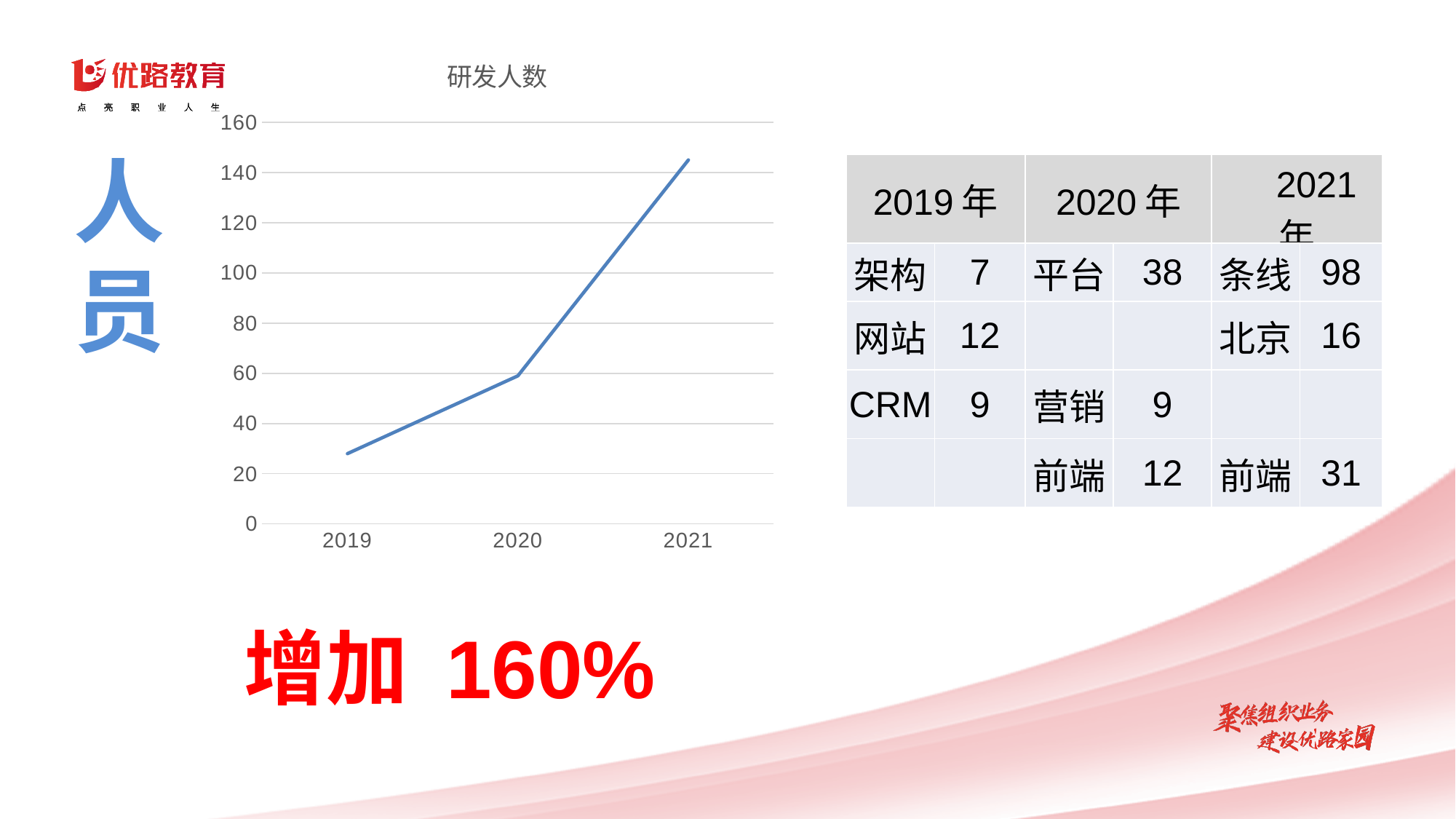

### Chart:

| Category | 研发人数 |
|---|---|
| 2019 | 28.0 |
| 2020 | 59.0 |
| 2021 | 145.0 |
人员
| 2019年 |  | 2020年 |  | 2021年 | 2021.2 |
| --- | --- | --- | --- | --- | --- |
| 架构 | 7 | 平台 | 38 | 条线 | 98 |
| 网站 | 12 |  |  | 北京 | 16 |
| CRM | 9 | 营销 | 9 |  |  |
|  |  | 前端 | 12 | 前端 | 31 |
增加 160%